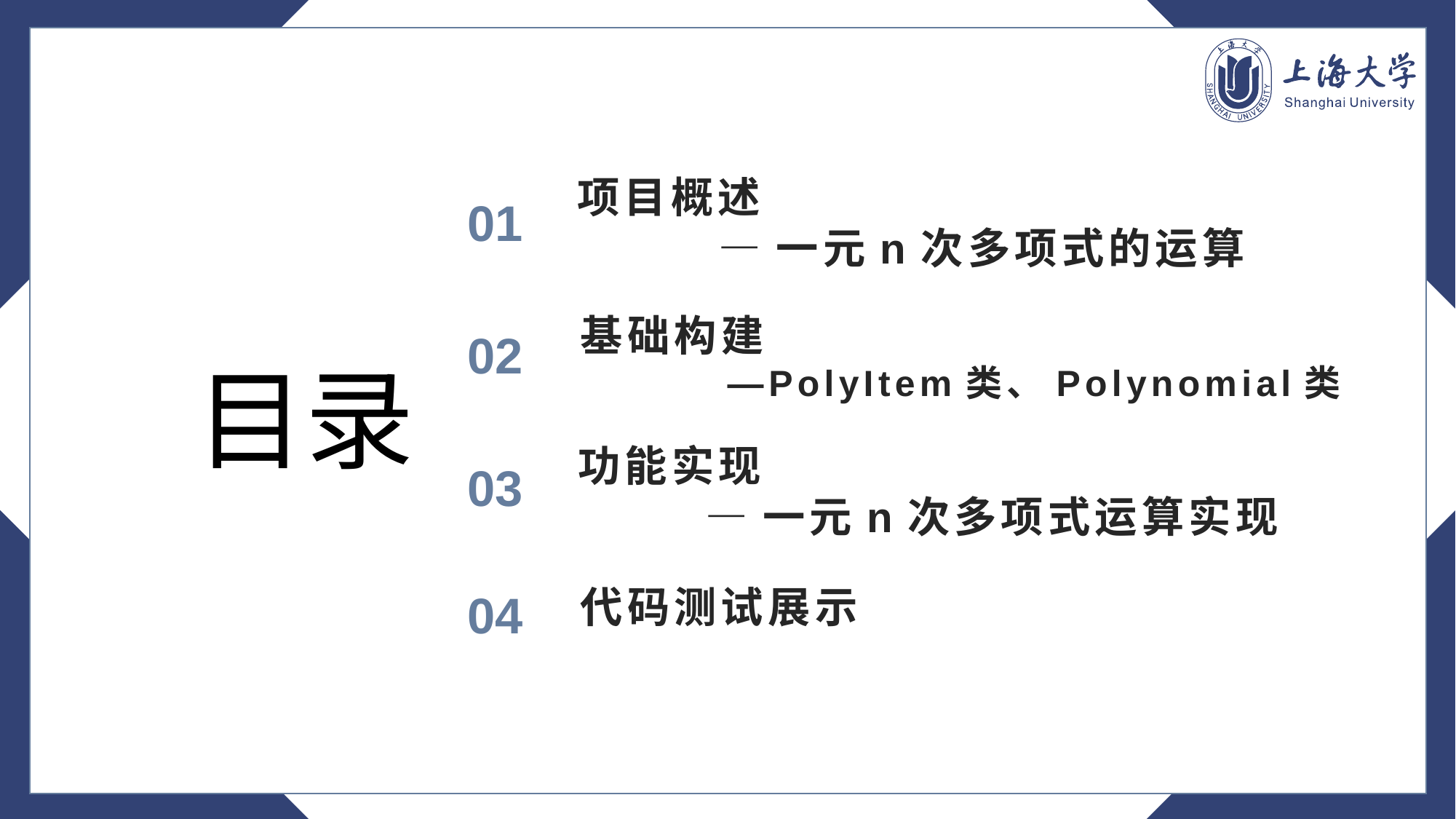

# 目录
项目概述
          —一元n次多项式的运算
01
02
基础构建
          —PolyItem类、Polynomial类

功能实现
         —一元n次多项式运算实现
03
04
代码测试展示